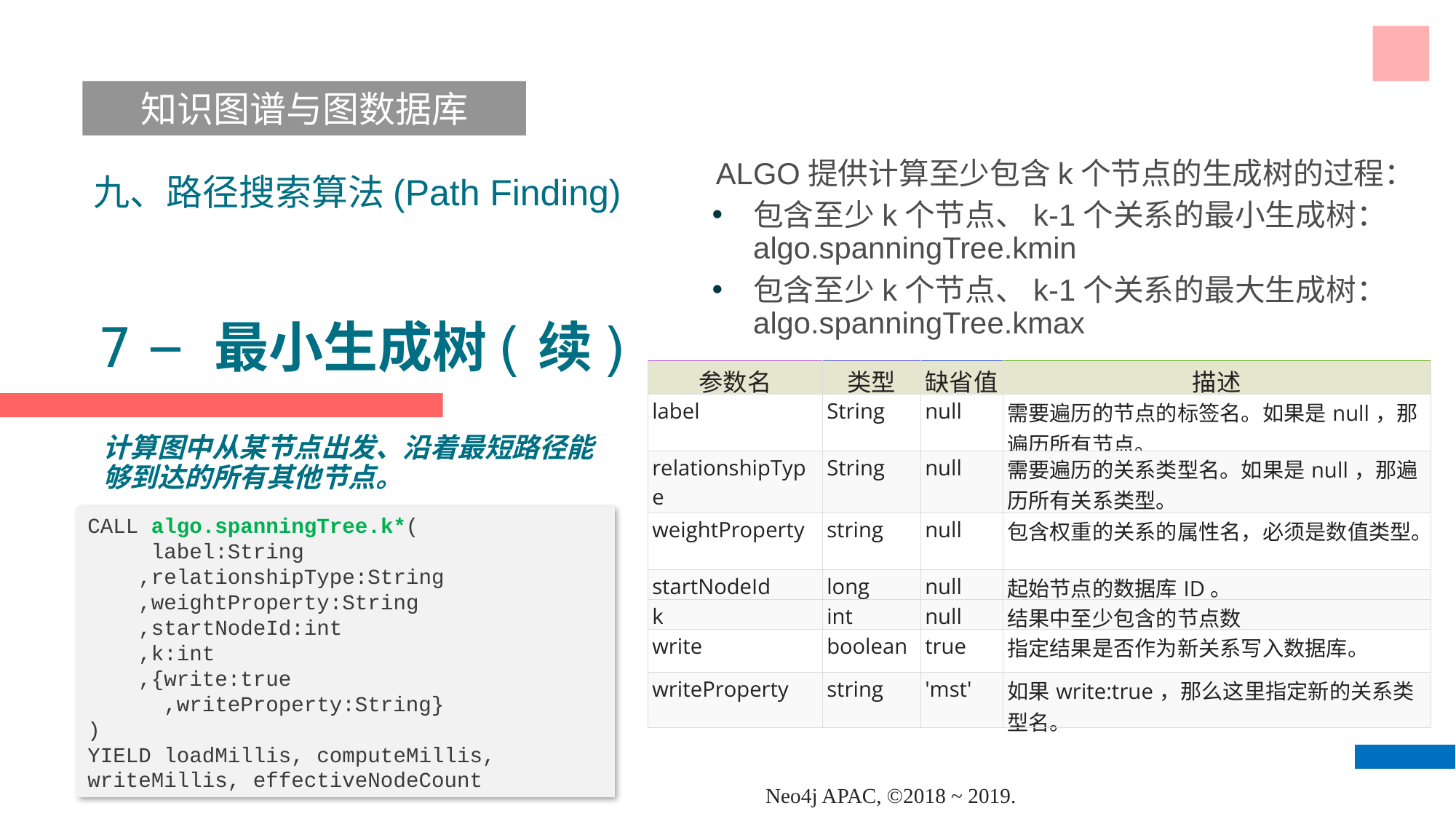

知识图谱与图数据库
       ALGO提供计算至少包含k个节点的生成树的过程：
包含至少k个节点、k-1个关系的最小生成树：algo.spanningTree.kmin
包含至少k个节点、k-1个关系的最大生成树：algo.spanningTree.kmax

九、路径搜索算法(Path Finding)
# 7 – 最小生成树(续)
| 参数名 | 类型 | 缺省值 | 描述 |
| --- | --- | --- | --- |
| label | String | null | 需要遍历的节点的标签名。如果是null，那遍历所有节点。 |
| relationshipType | String | null | 需要遍历的关系类型名。如果是null，那遍历所有关系类型。 |
| weightProperty | string | null | 包含权重的关系的属性名，必须是数值类型。 |
| startNodeId | long | null | 起始节点的数据库ID。 |
| k | int | null | 结果中至少包含的节点数 |
| write | boolean | true | 指定结果是否作为新关系写入数据库。 |
| writeProperty | string | 'mst' | 如果write:true，那么这里指定新的关系类型名。 |
计算图中从某节点出发、沿着最短路径能够到达的所有其他节点。
CALL algo.spanningTree.k*(
     label:String
    ,relationshipType:String
    ,weightProperty:String
    ,startNodeId:int
    ,k:int
    ,{write:true
      ,writeProperty:String}
)
YIELD loadMillis, computeMillis, writeMillis, effectiveNodeCount